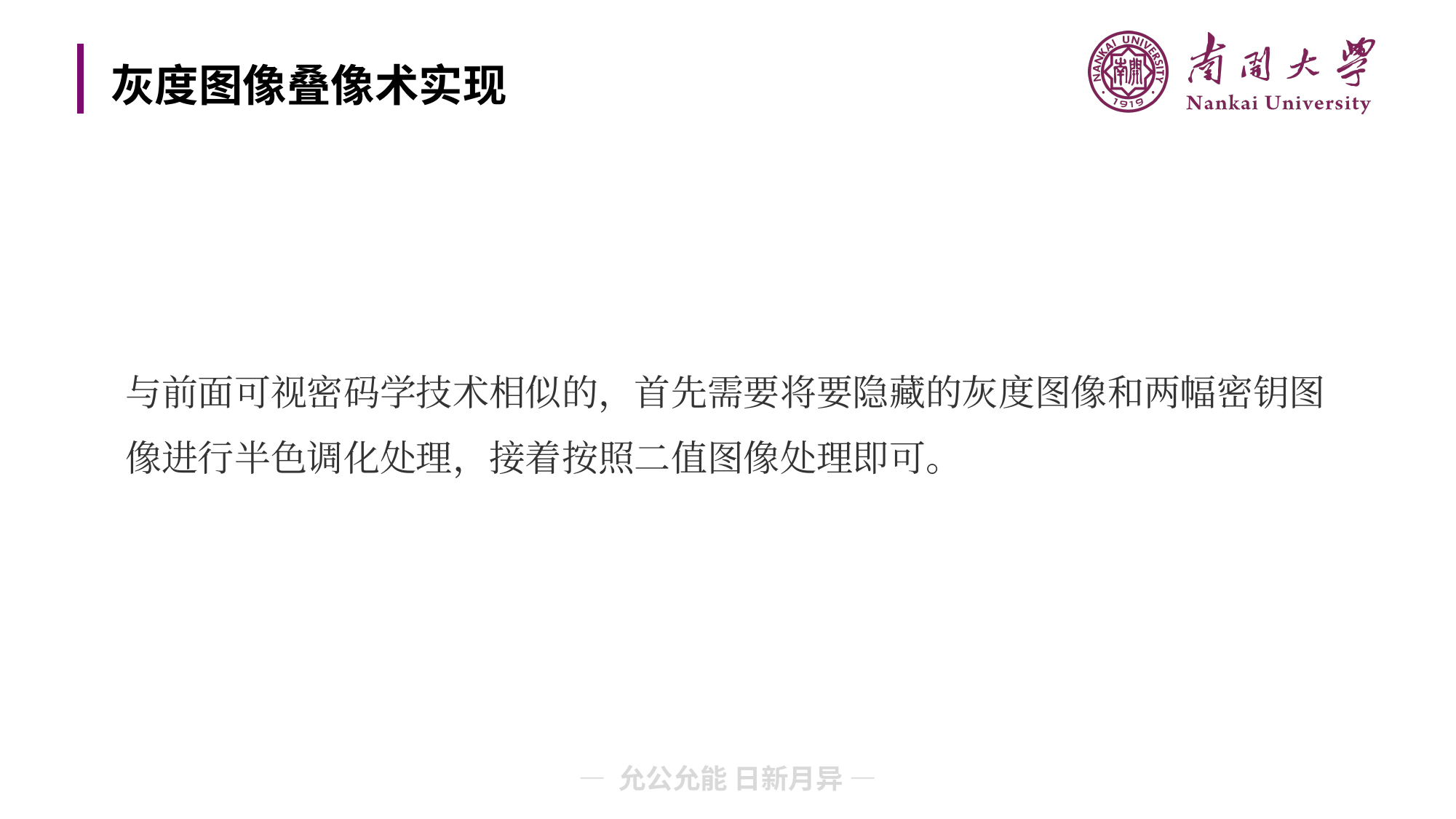

# 灰度图像叠像术实现
与前面可视密码学技术相似的，首先需要将要隐藏的灰度图像和两幅密钥图像进行半色调化处理，接着按照二值图像处理即可。